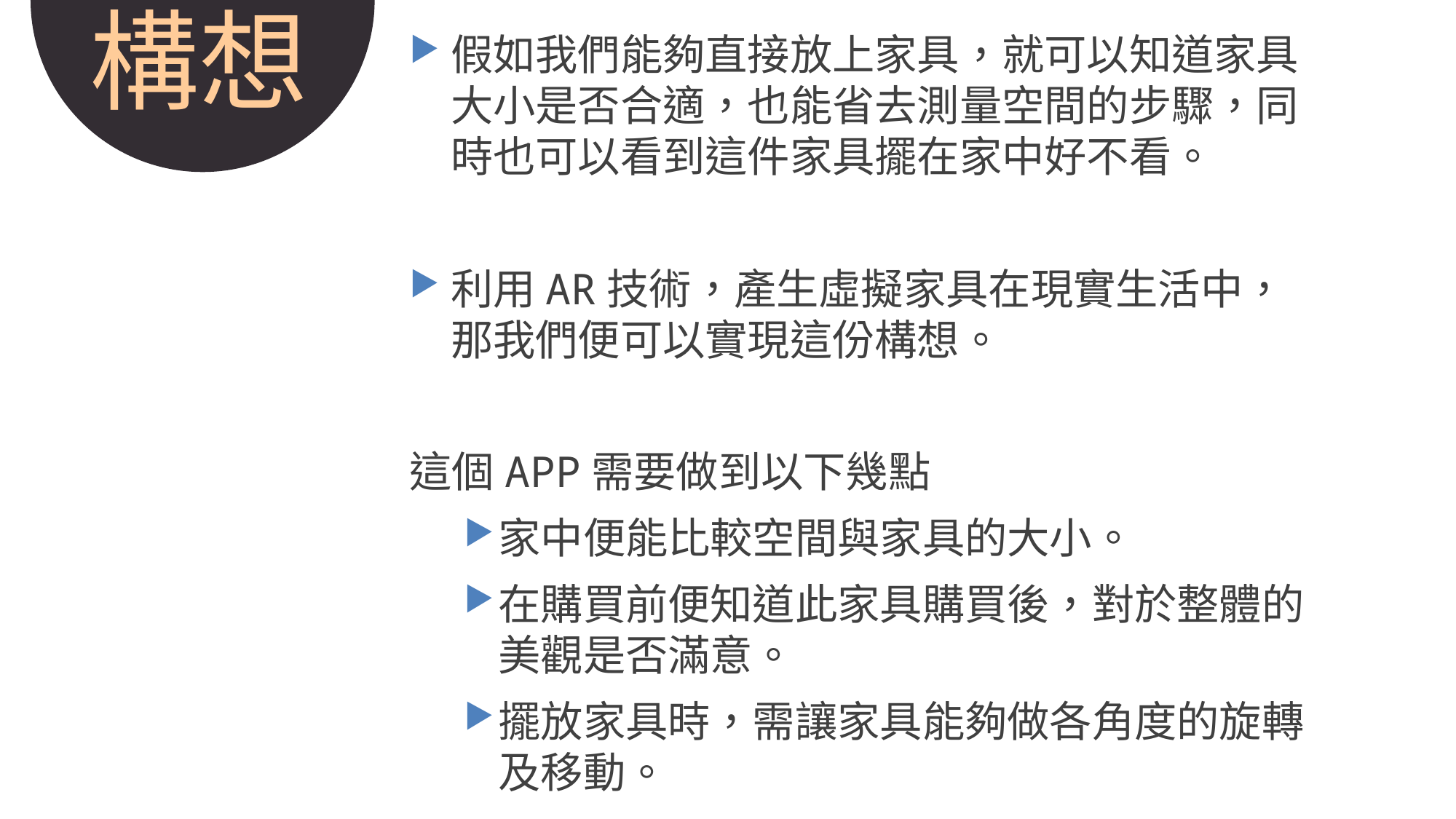

構想

假如我們能夠直接放上家具，就可以知道家具大小是否合適，也能省去測量空間的步驟，同時也可以看到這件家具擺在家中好不看。

利用AR技術，產生虛擬家具在現實生活中，那我們便可以實現這份構想。

這個APP需要做到以下幾點
家中便能比較空間與家具的大小。
在購買前便知道此家具購買後，對於整體的美觀是否滿意。
擺放家具時，需讓家具能夠做各角度的旋轉及移動。